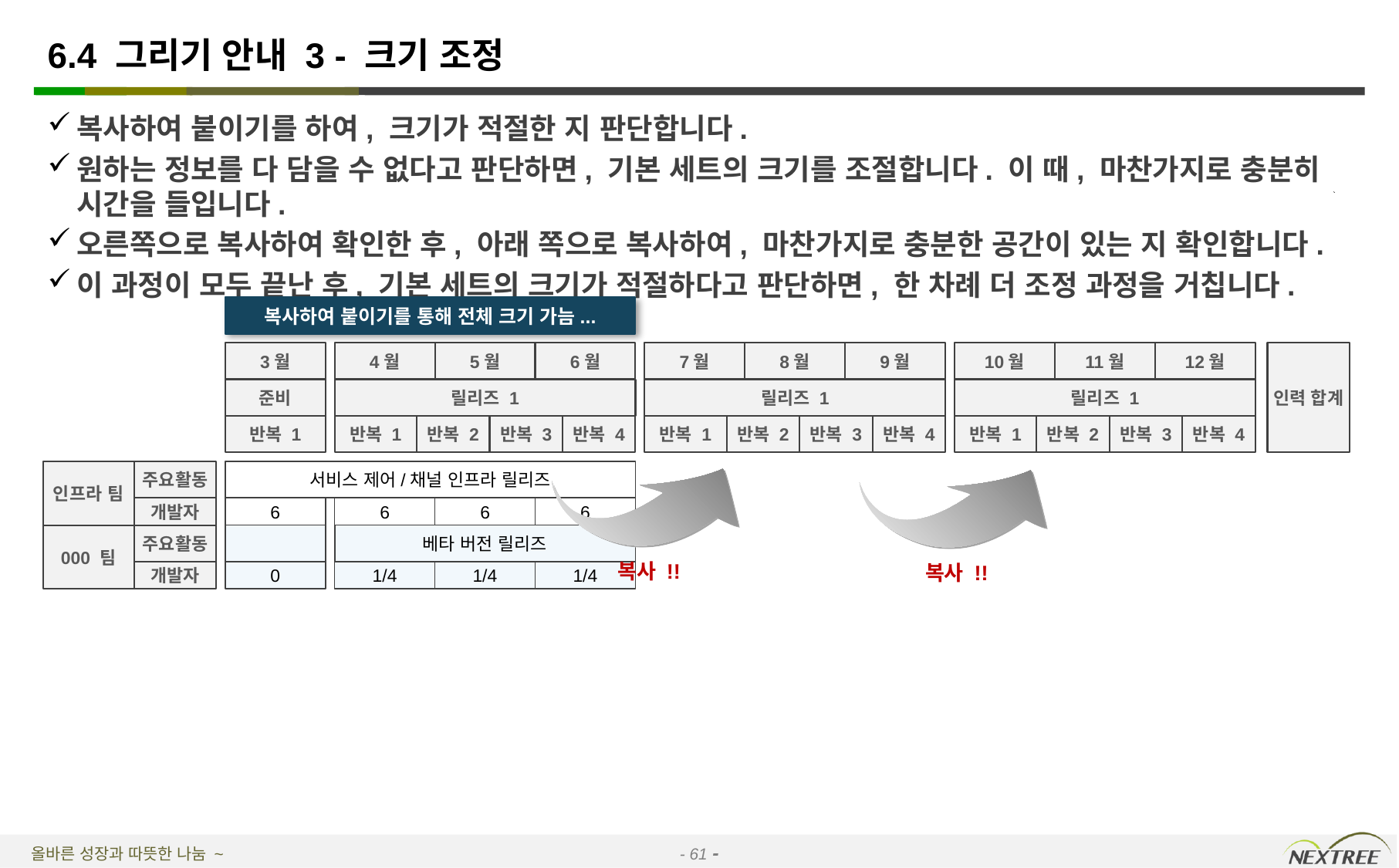

# 6.4 그리기 안내 3 - 크기 조정
복사하여 붙이기를 하여, 크기가 적절한 지 판단합니다.
원하는 정보를 다 담을 수 없다고 판단하면, 기본 세트의 크기를 조절합니다. 이 때, 마찬가지로 충분히 시간을 들입니다.
오른쪽으로 복사하여 확인한 후, 아래 쪽으로 복사하여, 마찬가지로 충분한 공간이 있는 지 확인합니다.
이 과정이 모두 끝난 후, 기본 세트의 크기가 적절하다고 판단하면, 한 차례 더 조정 과정을 거칩니다.
복사하여 붙이기를 통해 전체 크기 가늠...
인력 합계
3월
4월
5월
6월
7월
8월
9월
10월
11월
12월
준비
릴리즈 1
릴리즈 1
릴리즈 1
반복 1
반복 1
반복 2
반복 3
반복 4
반복 1
반복 2
반복 3
반복 4
반복 1
반복 2
반복 3
반복 4

인프라 팀
주요활동
서비스 제어/채널 인프라 릴리즈
개발자
6
6
6
6
000 팀
주요활동

베타 버전 릴리즈
복사 !!
복사 !!
개발자
0
1/4
1/4
1/4